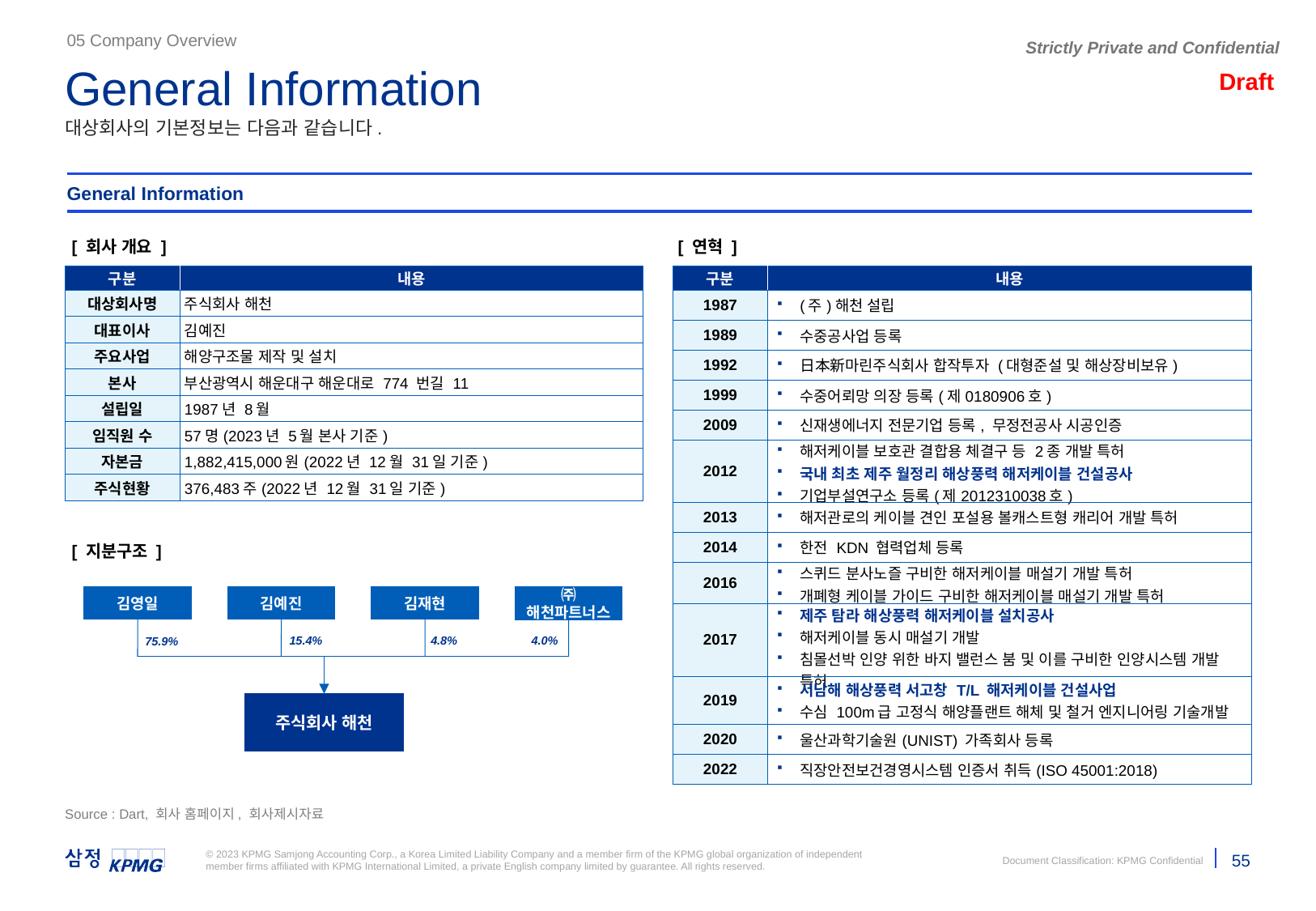

05 Company Overview
General Information
대상회사의 기본정보는 다음과 같습니다.
General Information
[ 회사 개요 ]
[ 연혁 ]
| 구분 | 내용 |
| --- | --- |
| 대상회사명 | 주식회사 해천 |
| 대표이사 | 김예진 |
| 주요사업 | 해양구조물 제작 및 설치 |
| 본사 | 부산광역시 해운대구 해운대로 774 번길 11 |
| 설립일 | 1987년 8월 |
| 임직원 수 | 57명(2023년 5월 본사 기준) |
| 자본금 | 1,882,415,000원(2022년 12월 31일 기준) |
| 주식현황 | 376,483주(2022년 12월 31일 기준) |
| 구분 | 내용 |
| --- | --- |
| 1987 | (주)해천 설립 |
| 1989 | 수중공사업 등록 |
| 1992 | 日本新마린주식회사 합작투자 (대형준설 및 해상장비보유) |
| 1999 | 수중어뢰망 의장 등록(제0180906호) |
| 2009 | 신재생에너지 전문기업 등록, 무정전공사 시공인증 |
| 2012 | 해저케이블 보호관 결합용 체결구 등 2종 개발 특허 국내 최초 제주 월정리 해상풍력 해저케이블 건설공사 기업부설연구소 등록(제2012310038호) |
| 2013 | 해저관로의 케이블 견인 포설용 볼캐스트형 캐리어 개발 특허 |
| 2014 | 한전 KDN 협력업체 등록 |
| 2016 | 스퀴드 분사노즐 구비한 해저케이블 매설기 개발 특허 개폐형 케이블 가이드 구비한 해저케이블 매설기 개발 특허 |
| 2017 | 제주 탐라 해상풍력 해저케이블 설치공사 해저케이블 동시 매설기 개발 침몰선박 인양 위한 바지 밸런스 붐 및 이를 구비한 인양시스템 개발 특허 |
| 2019 | 서남해 해상풍력 서고창 T/L 해저케이블 건설사업 수심 100m급 고정식 해양플랜트 해체 및 철거 엔지니어링 기술개발 |
| 2020 | 울산과학기술원(UNIST) 가족회사 등록 |
| 2022 | 직장안전보건경영시스템 인증서 취득(ISO 45001:2018) |
[ 지분구조 ]
김영일
김예진
김재현
㈜해천파트너스
15.4%
4.8%
4.0%
75.9%
주식회사 해천
Source : Dart, 회사 홈페이지, 회사제시자료